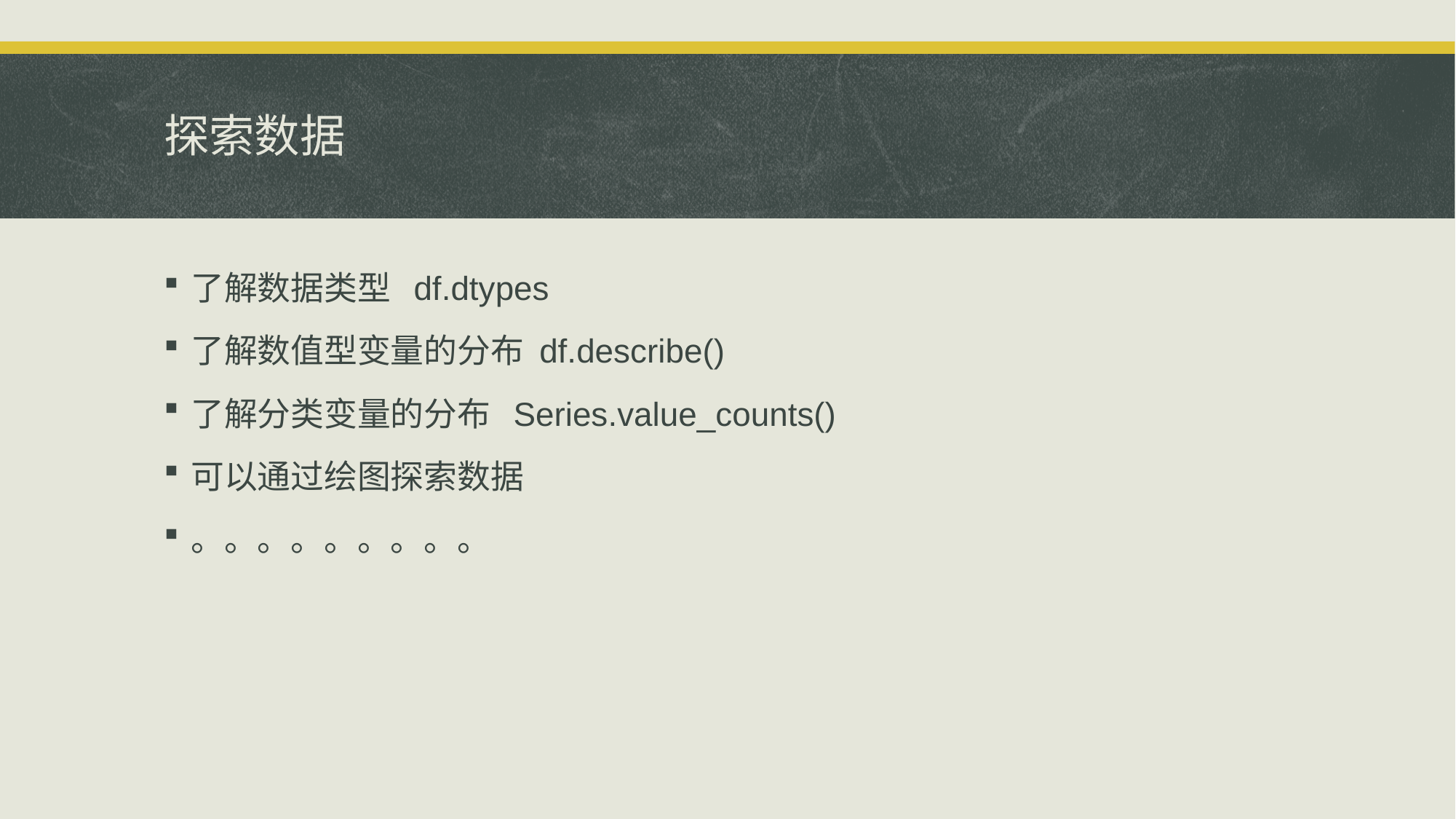

# 探索数据
了解数据类型  df.dtypes
了解数值型变量的分布 df.describe()
了解分类变量的分布  Series.value_counts()
可以通过绘图探索数据
。。。。。。。。。